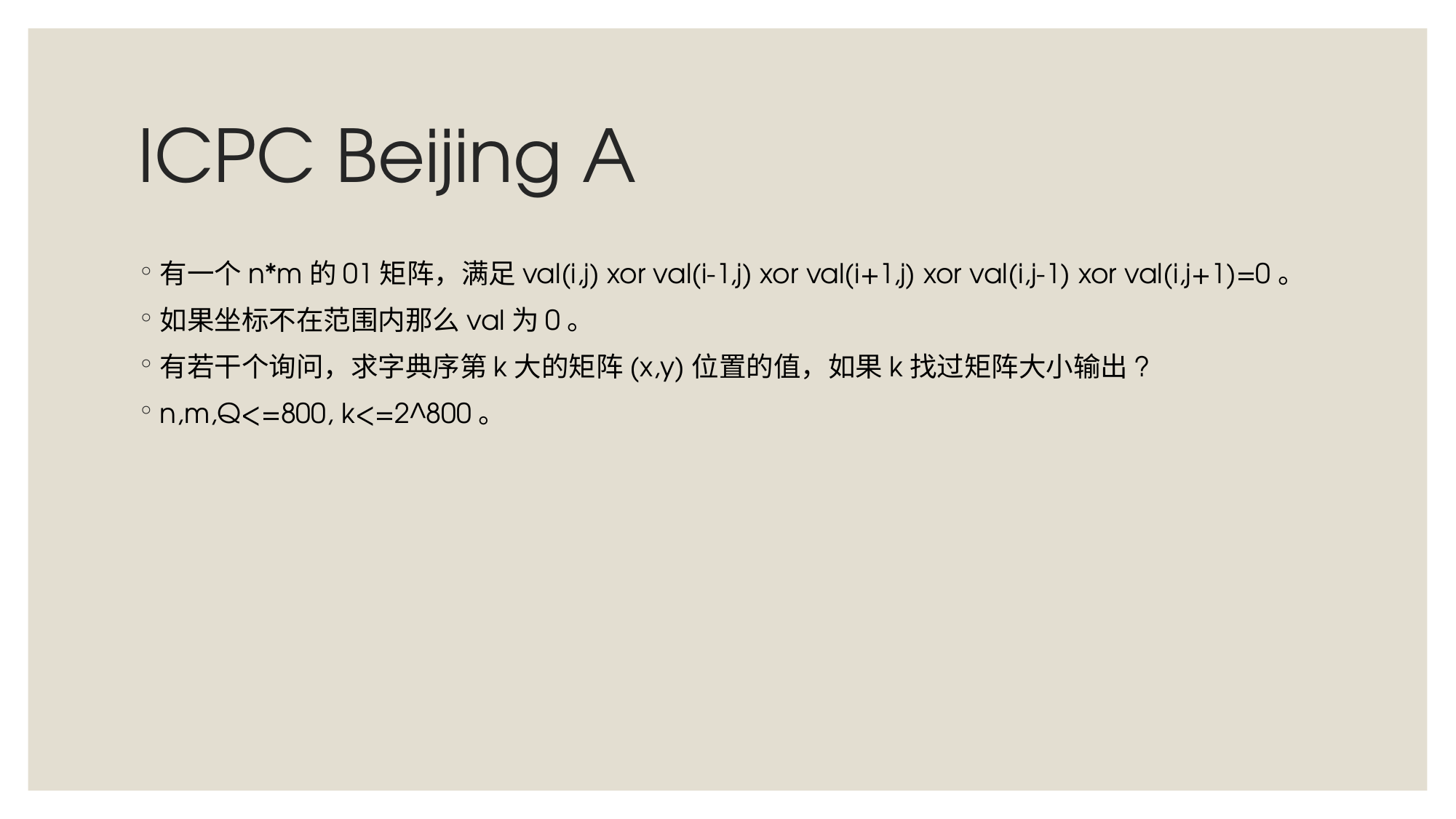

# ICPC Beijing A
有一个n*m的01矩阵，满足val(i,j) xor val(i-1,j) xor val(i+1,j) xor val(i,j-1) xor val(i,j+1)=0。
如果坐标不在范围内那么val为0。
有若干个询问，求字典序第k大的矩阵(x,y)位置的值，如果k找过矩阵大小输出?
n,m,Q<=800, k<=2^800。